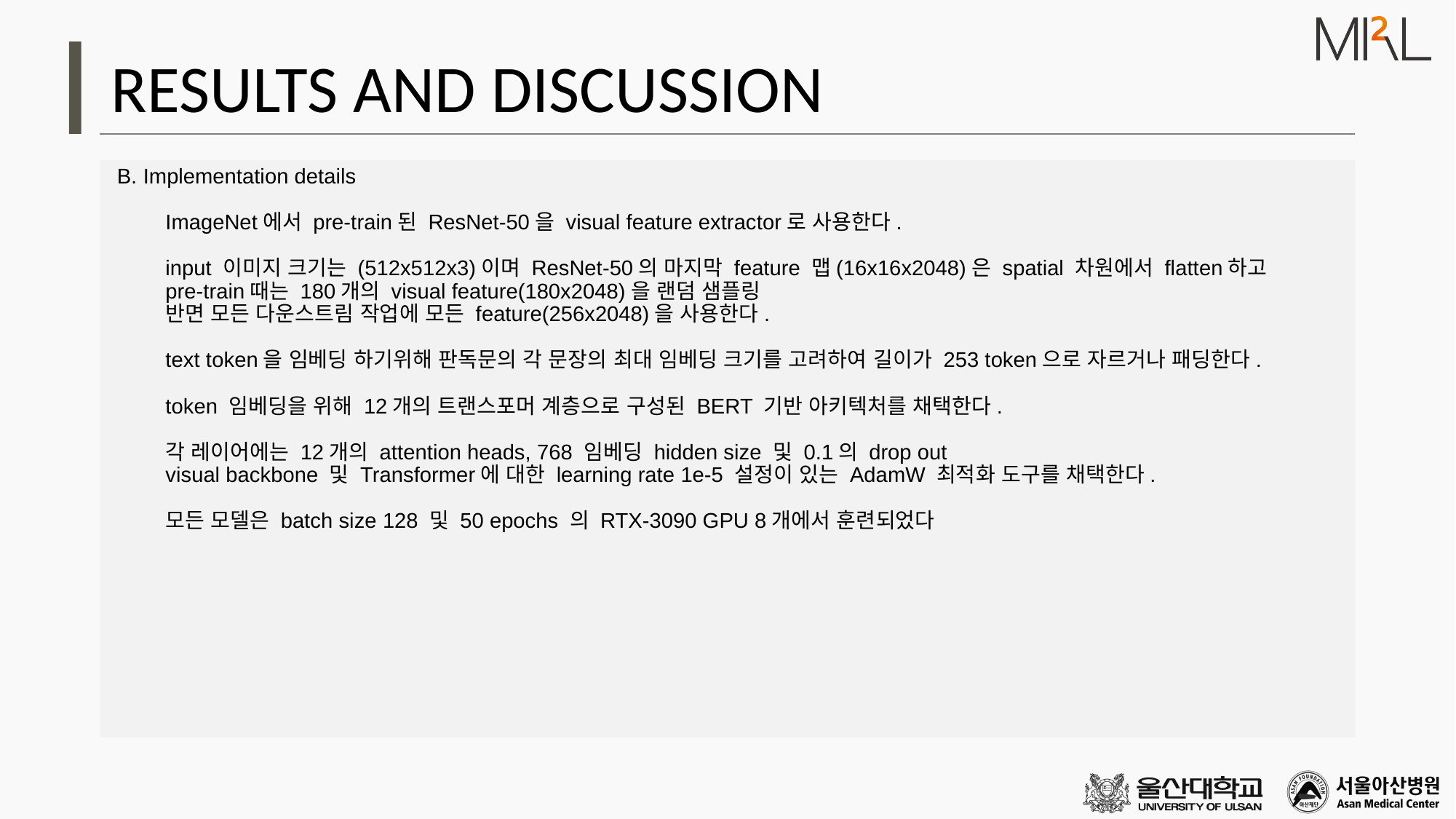

# RESULTS AND DISCUSSION
 B. Implementation details

ImageNet에서 pre-train된 ResNet-50을 visual feature extractor로 사용한다.

input 이미지 크기는 (512x512x3)이며 ResNet-50의 마지막 feature 맵(16x16x2048)은 spatial 차원에서 flatten하고
pre-train때는 180개의 visual feature(180x2048)을 랜덤 샘플링
반면 모든 다운스트림 작업에 모든 feature(256x2048)을 사용한다.

text token을 임베딩 하기위해 판독문의 각 문장의 최대 임베딩 크기를 고려하여 길이가 253 token으로 자르거나 패딩한다.

token 임베딩을 위해 12개의 트랜스포머 계층으로 구성된 BERT 기반 아키텍처를 채택한다.

각 레이어에는 12개의 attention heads, 768 임베딩 hidden size 및 0.1의 drop out
visual backbone 및 Transformer에 대한 learning rate 1e-5 설정이 있는 AdamW 최적화 도구를 채택한다.

모든 모델은 batch size 128 및 50 epochs 의 RTX-3090 GPU 8개에서 훈련되었다